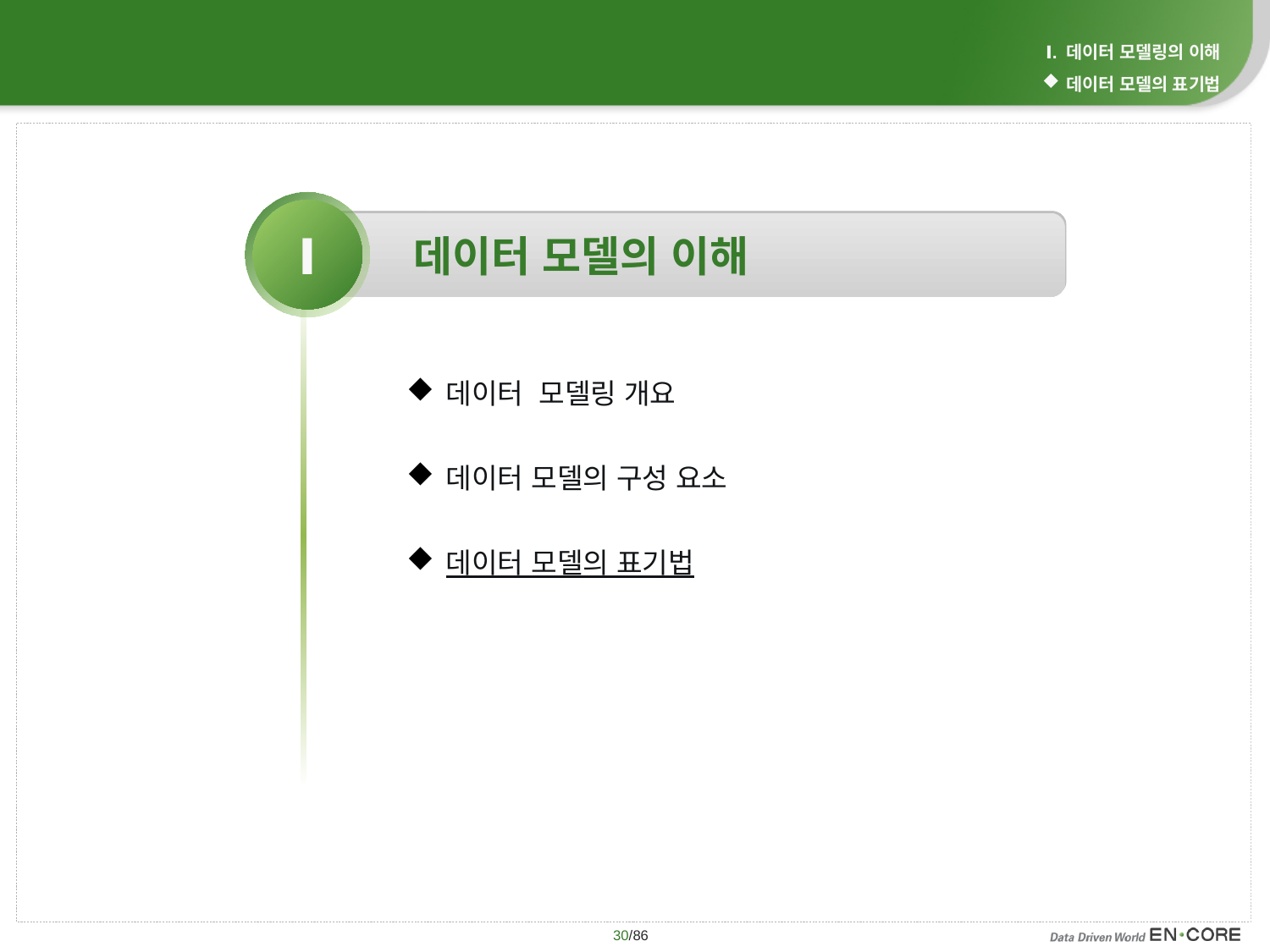

Ⅰ. 데이터 모델링의 이해
데이터 모델의 표기법

Ⅰ
데이터 모델의 이해

데이터  모델링 개요
데이터 모델의 구성 요소
데이터 모델의 표기법